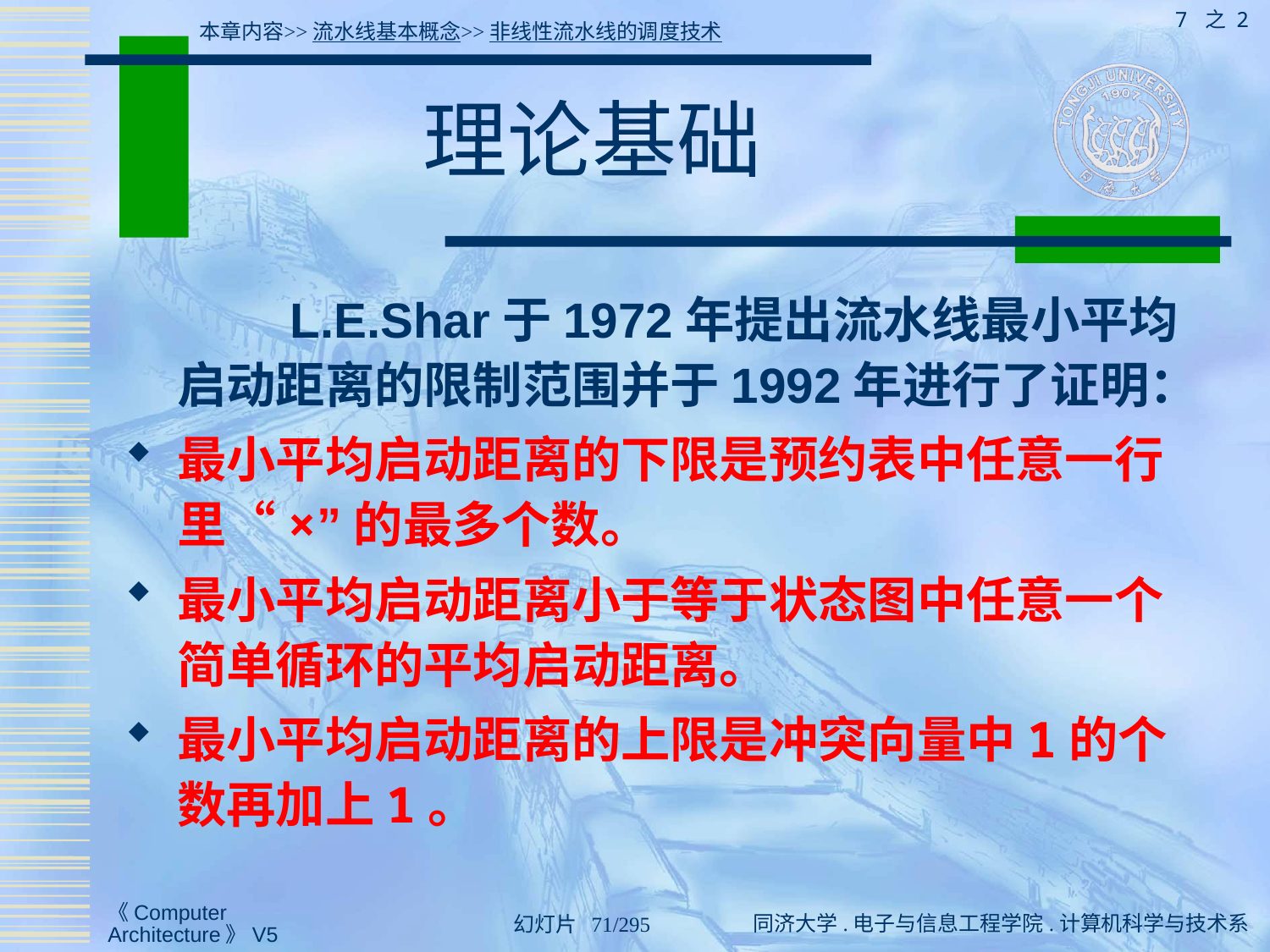

7 之 2
本章内容>>流水线基本概念>>非线性流水线的调度技术
# 理论基础
            L.E.Shar于1972年提出流水线最小平均启动距离的限制范围并于1992年进行了证明：
最小平均启动距离的下限是预约表中任意一行里“×”的最多个数。
最小平均启动距离小于等于状态图中任意一个简单循环的平均启动距离。
最小平均启动距离的上限是冲突向量中1的个数再加上1。